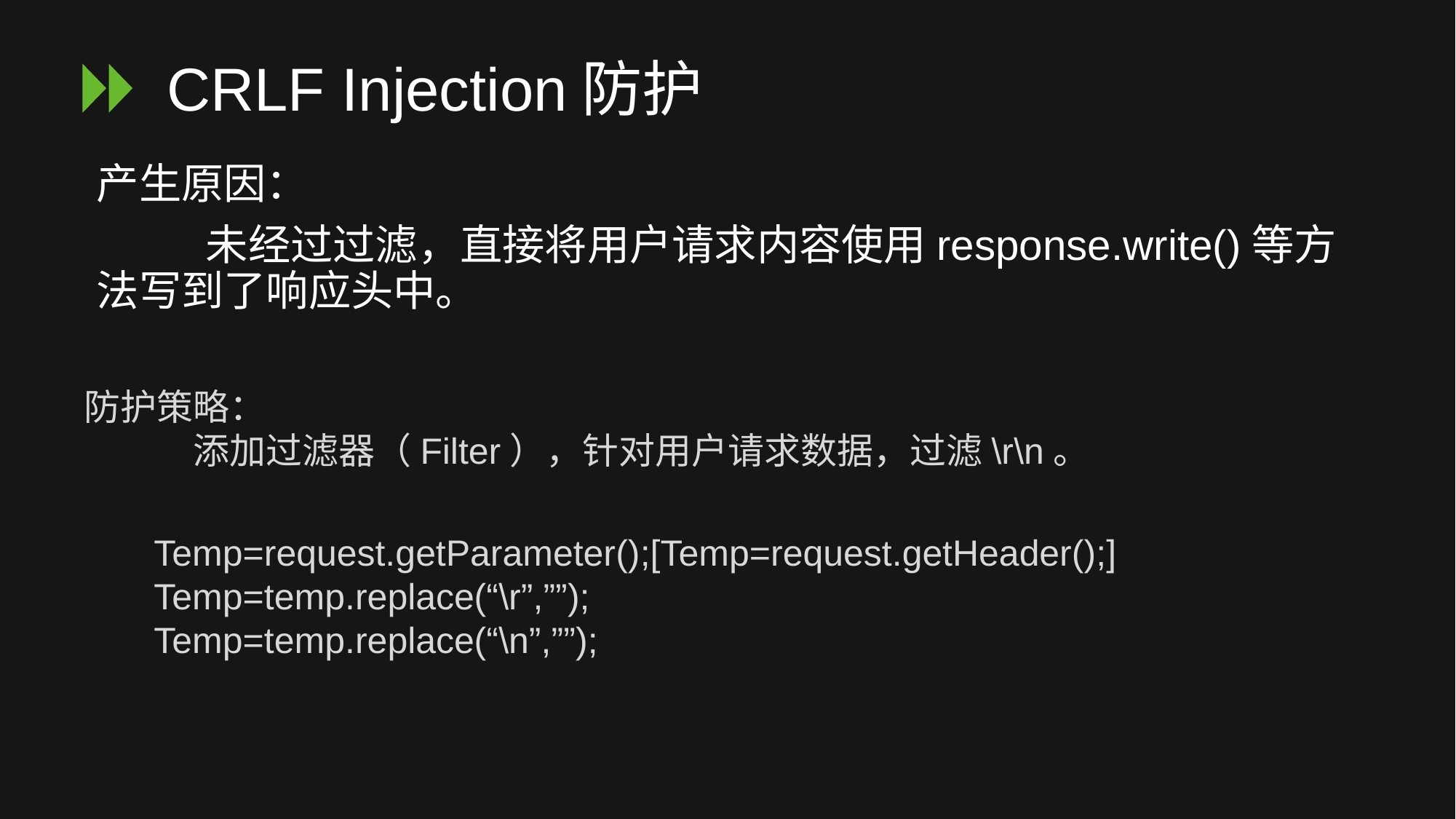

# CRLF Injection防护
产生原因：
	未经过过滤，直接将用户请求内容使用response.write()等方法写到了响应头中。
防护策略：
	添加过滤器（Filter），针对用户请求数据，过滤\r\n。
Temp=request.getParameter();[Temp=request.getHeader();]
Temp=temp.replace(“\r”,””);
Temp=temp.replace(“\n”,””);